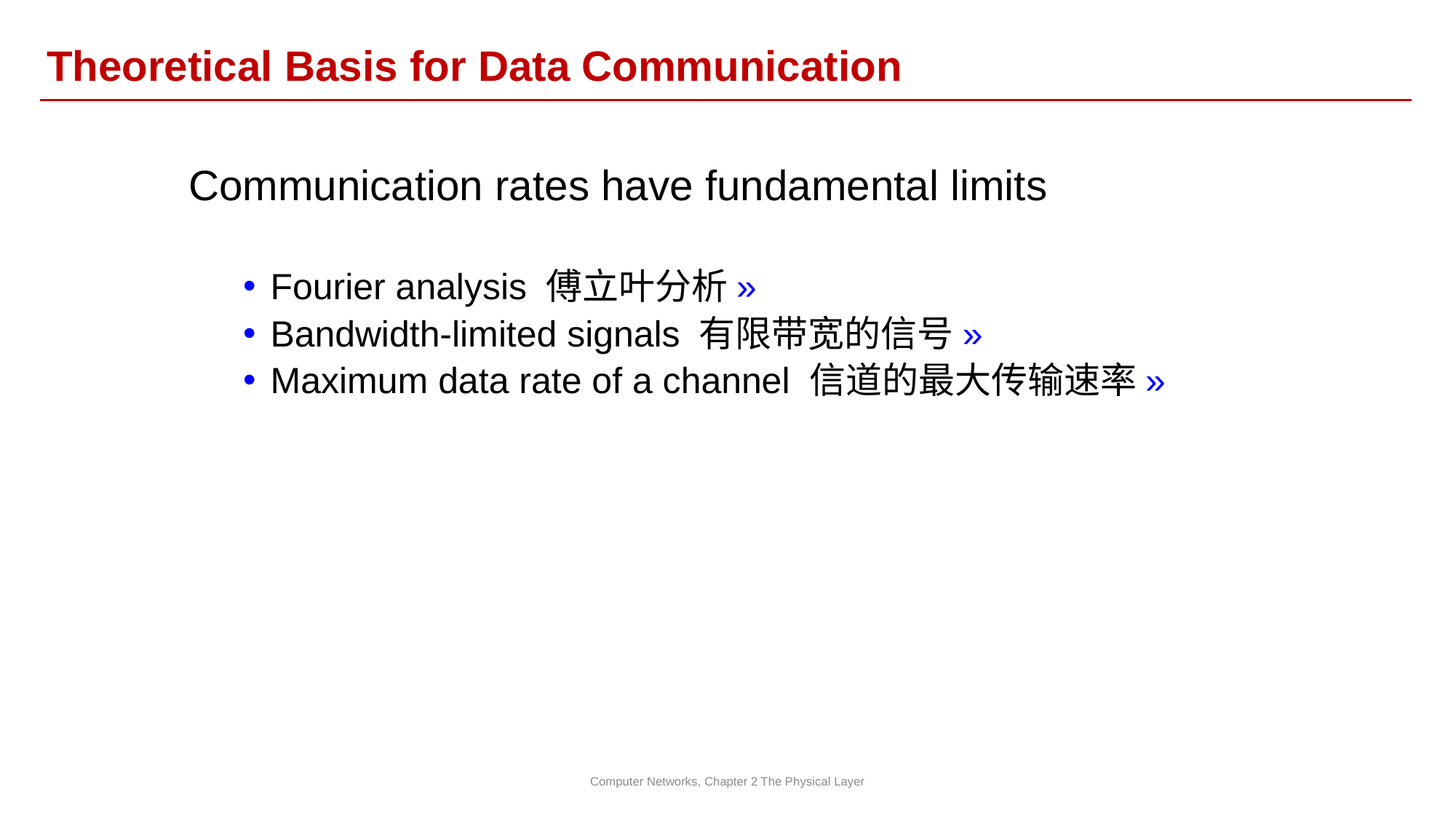

Theoretical Basis for Data Communication
Communication rates have fundamental limits

Fourier analysis 傅立叶分析»
Bandwidth-limited signals 有限带宽的信号»
Maximum data rate of a channel 信道的最大传输速率»

Computer Networks, Chapter 2 The Physical Layer